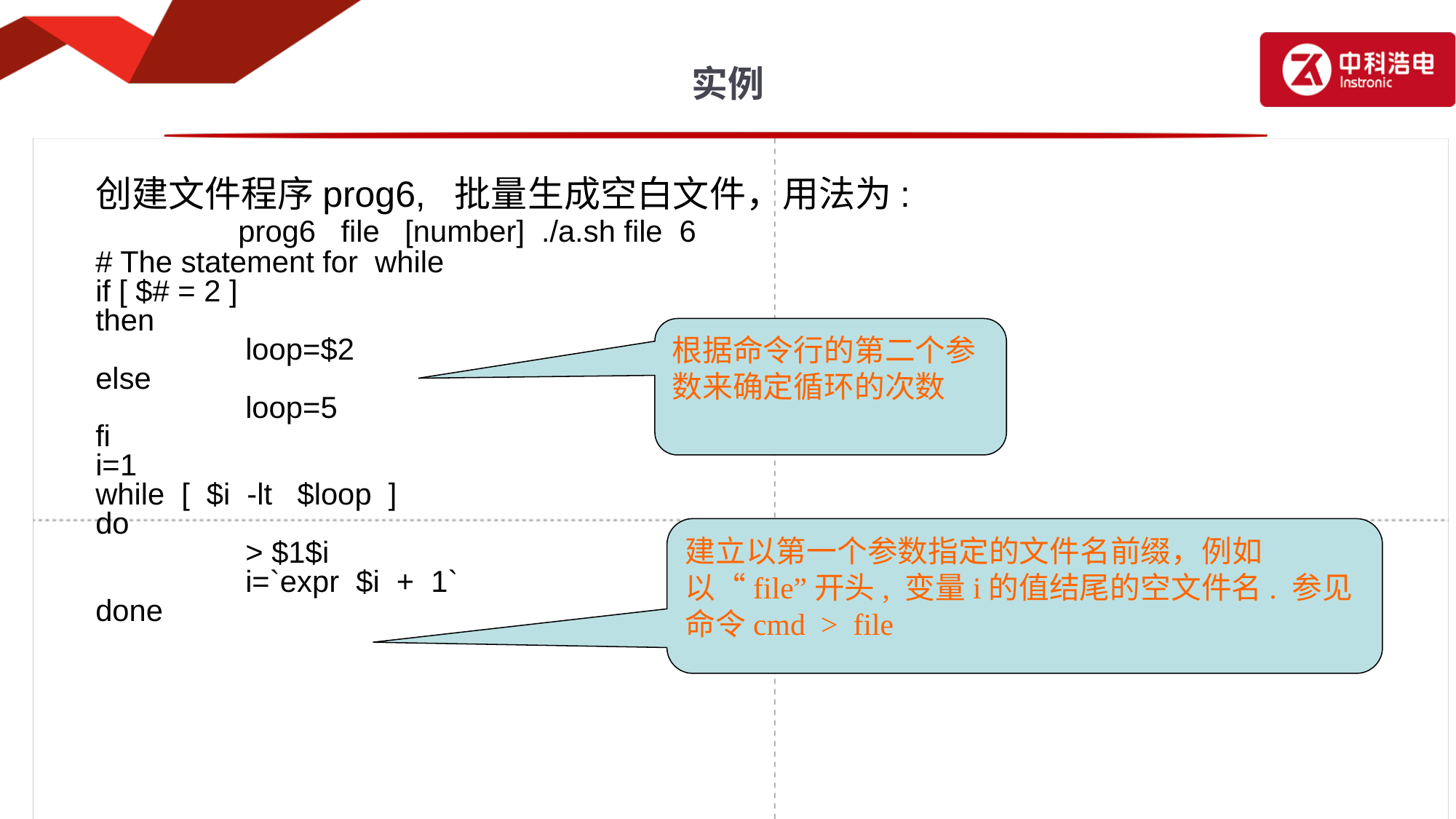

# 实例
创建文件程序prog6,  批量生成空白文件，用法为:
              prog6   file   [number]  ./a.sh file  6
# The statement for  while
if [ $# = 2 ]
then
		loop=$2
else
		loop=5
fi
i=1
while  [  $i  -lt   $loop  ]
do
		> $1$i
		i=`expr  $i  +  1`
done
根据命令行的第二个参数来确定循环的次数
建立以第一个参数指定的文件名前缀，例如以“file”开头, 变量i的值结尾的空文件名. 参见命令cmd  >  file